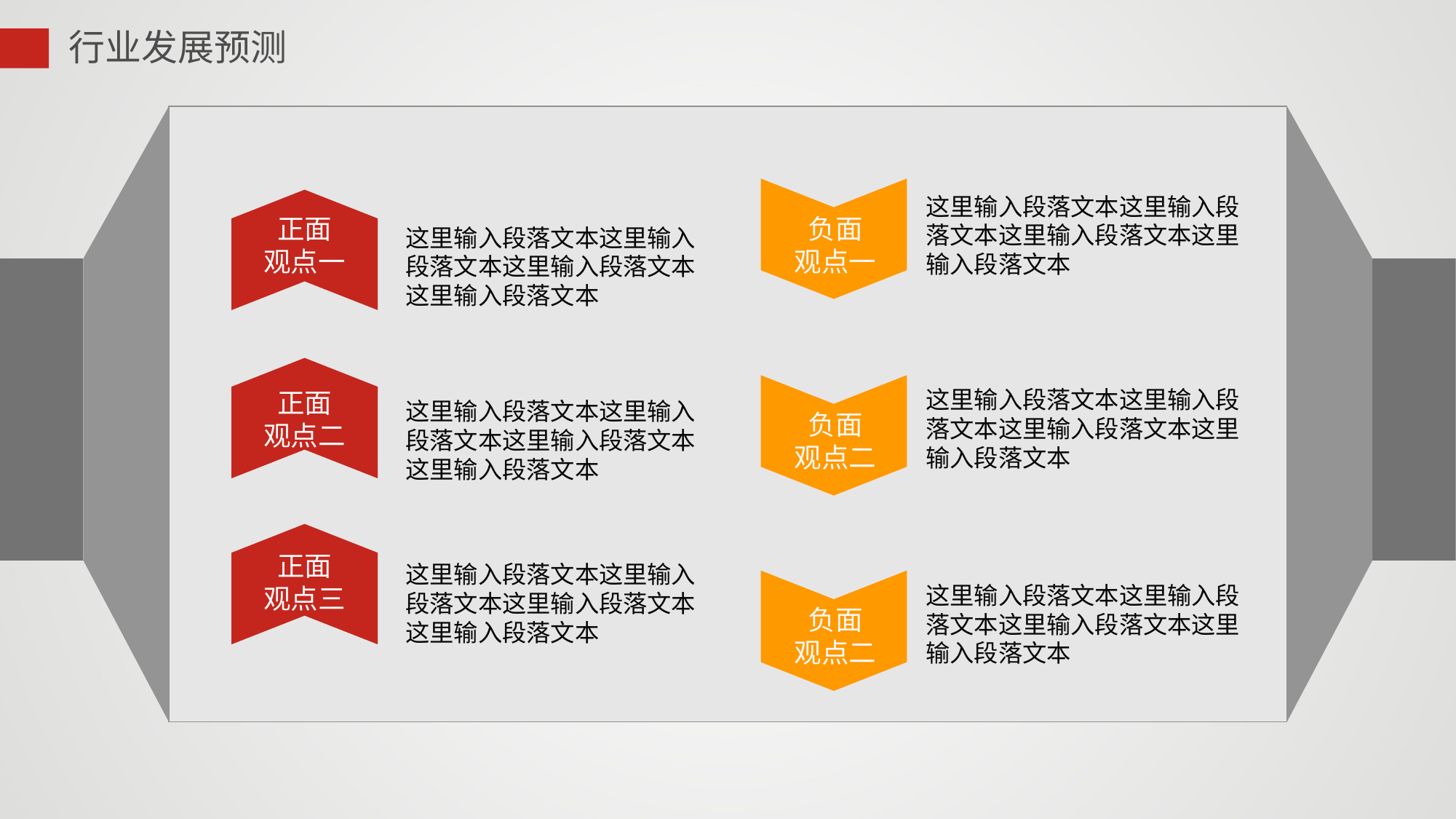

行业发展预测

这里输入段落文本这里输入段落文本这里输入段落文本这里输入段落文本
负面
观点一
正面
观点一
这里输入段落文本这里输入段落文本这里输入段落文本这里输入段落文本

这里输入段落文本这里输入段落文本这里输入段落文本这里输入段落文本
正面
观点二
这里输入段落文本这里输入段落文本这里输入段落文本这里输入段落文本
负面
观点二

正面
观点三
这里输入段落文本这里输入段落文本这里输入段落文本这里输入段落文本

这里输入段落文本这里输入段落文本这里输入段落文本这里输入段落文本
负面
观点二